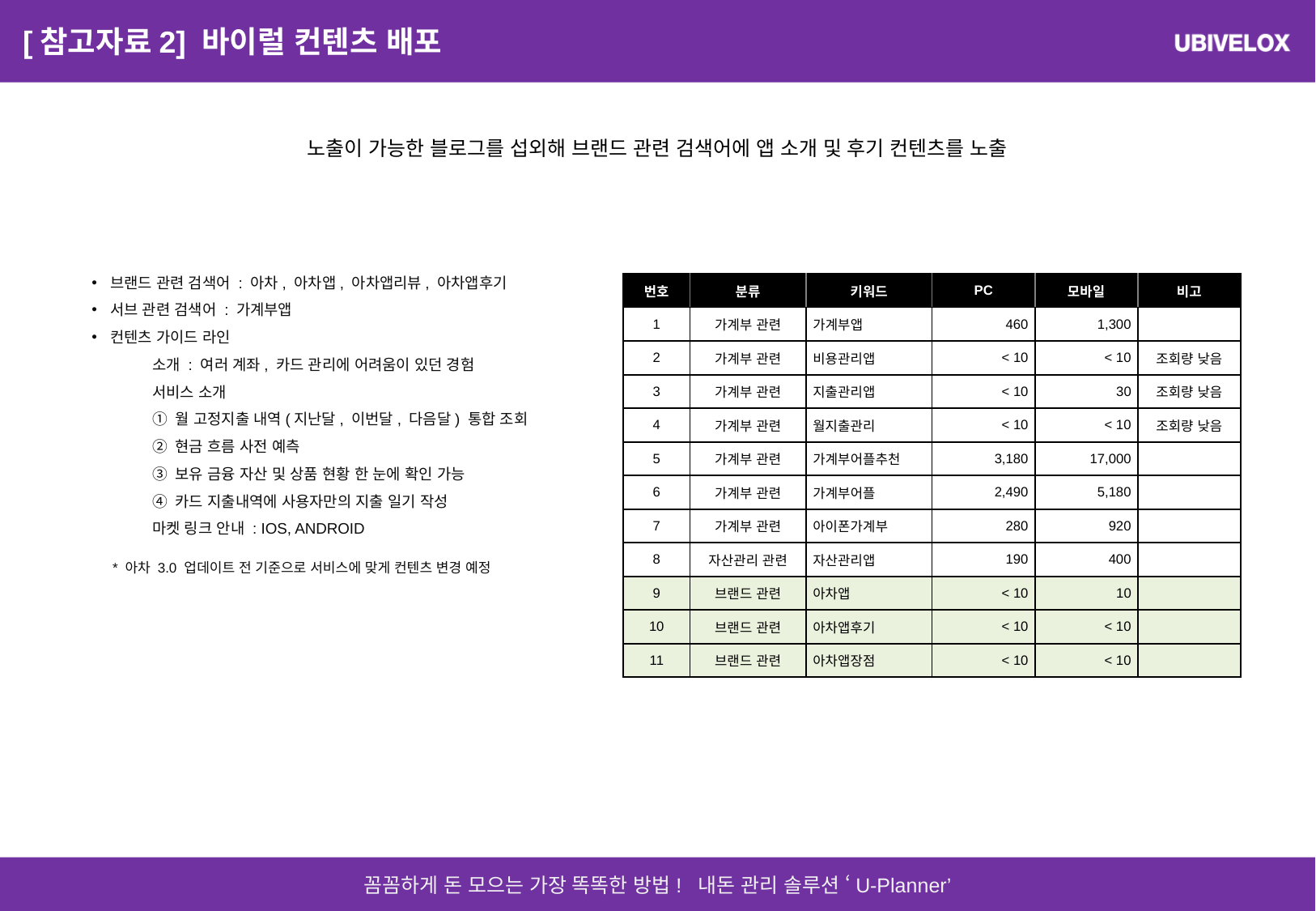

# [참고자료2] 바이럴 컨텐츠 배포
노출이 가능한 블로그를 섭외해 브랜드 관련 검색어에 앱 소개 및 후기 컨텐츠를 노출
브랜드 관련 검색어 : 아차, 아차앱, 아차앱리뷰, 아차앱후기
서브 관련 검색어 : 가계부앱
컨텐츠 가이드 라인
소개 : 여러 계좌, 카드 관리에 어려움이 있던 경험
서비스 소개
① 월 고정지출 내역(지난달, 이번달, 다음달) 통합 조회
② 현금 흐름 사전 예측
③ 보유 금융 자산 및 상품 현황 한 눈에 확인 가능
④ 카드 지출내역에 사용자만의 지출 일기 작성
마켓 링크 안내 : IOS, ANDROID
| 번호 | 분류 | 키워드 | PC | 모바일 | 비고 |
| --- | --- | --- | --- | --- | --- |
| 1 | 가계부 관련 | 가계부앱 | 460 | 1,300 |  |
| 2 | 가계부 관련 | 비용관리앱 | < 10 | < 10 | 조회량 낮음 |
| 3 | 가계부 관련 | 지출관리앱 | < 10 | 30 | 조회량 낮음 |
| 4 | 가계부 관련 | 월지출관리 | < 10 | < 10 | 조회량 낮음 |
| 5 | 가계부 관련 | 가계부어플추천 | 3,180 | 17,000 |  |
| 6 | 가계부 관련 | 가계부어플 | 2,490 | 5,180 |  |
| 7 | 가계부 관련 | 아이폰가계부 | 280 | 920 |  |
| 8 | 자산관리 관련 | 자산관리앱 | 190 | 400 |  |
| 9 | 브랜드 관련 | 아차앱 | < 10 | 10 |  |
| 10 | 브랜드 관련 | 아차앱후기 | < 10 | < 10 |  |
| 11 | 브랜드 관련 | 아차앱장점 | < 10 | < 10 |  |
* 아차 3.0 업데이트 전 기준으로 서비스에 맞게 컨텐츠 변경 예정
19